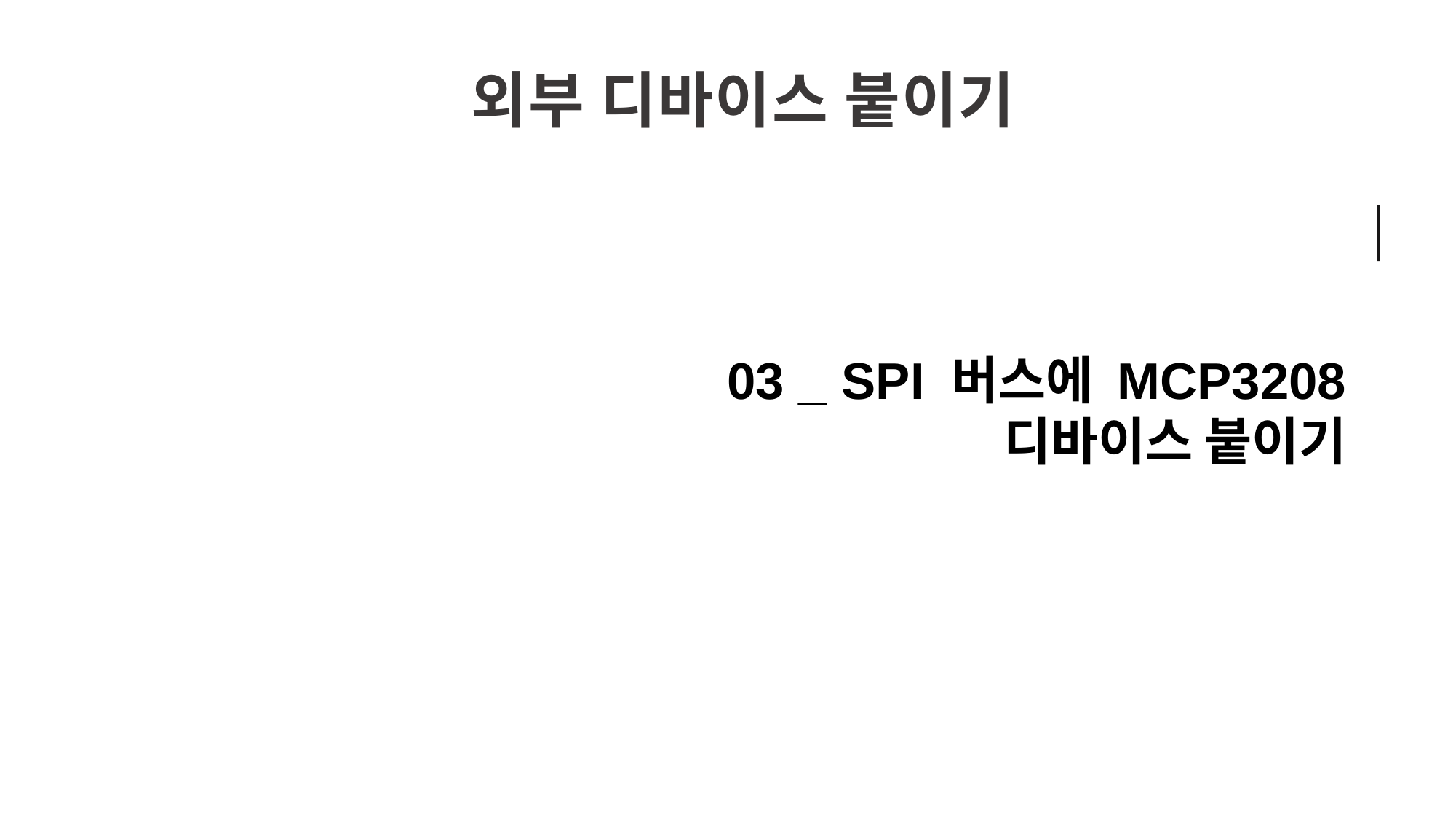

외부 디바이스 붙이기
60
03 _ SPI 버스에 MCP3208
디바이스 붙이기